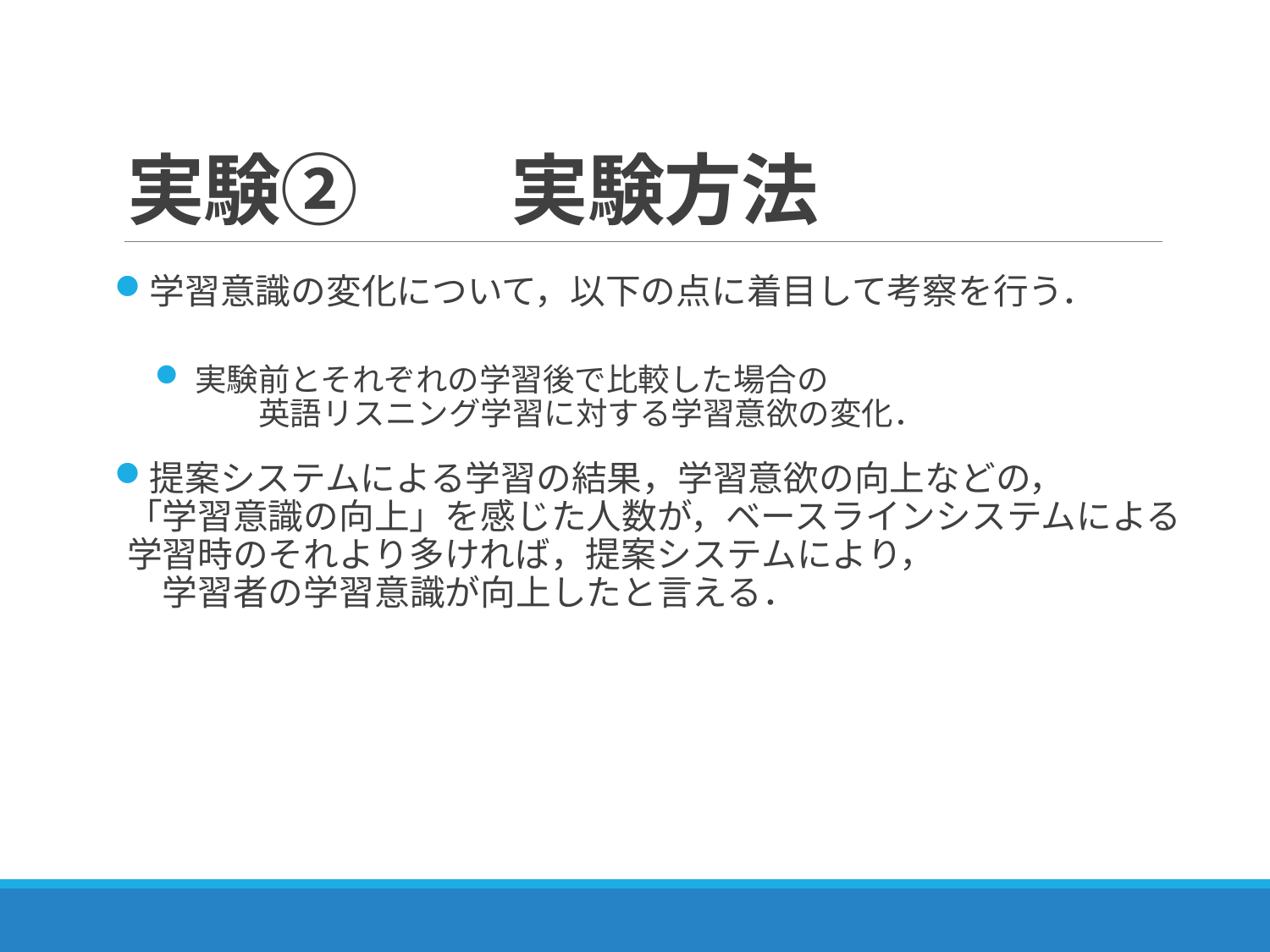

# 実験②　　実験方法
学習意識の変化について，以下の点に着目して考察を行う．

実験前とそれぞれの学習後で比較した場合の　　　　　　　　　　　　　　英語リスニング学習に対する学習意欲の変化．
提案システムによる学習の結果，学習意欲の向上などの，　　　「学習意識の向上」を感じた人数が，ベースラインシステムによる　学習時のそれより多ければ，提案システムにより，　　　　　　　　　学習者の学習意識が向上したと言える．
33